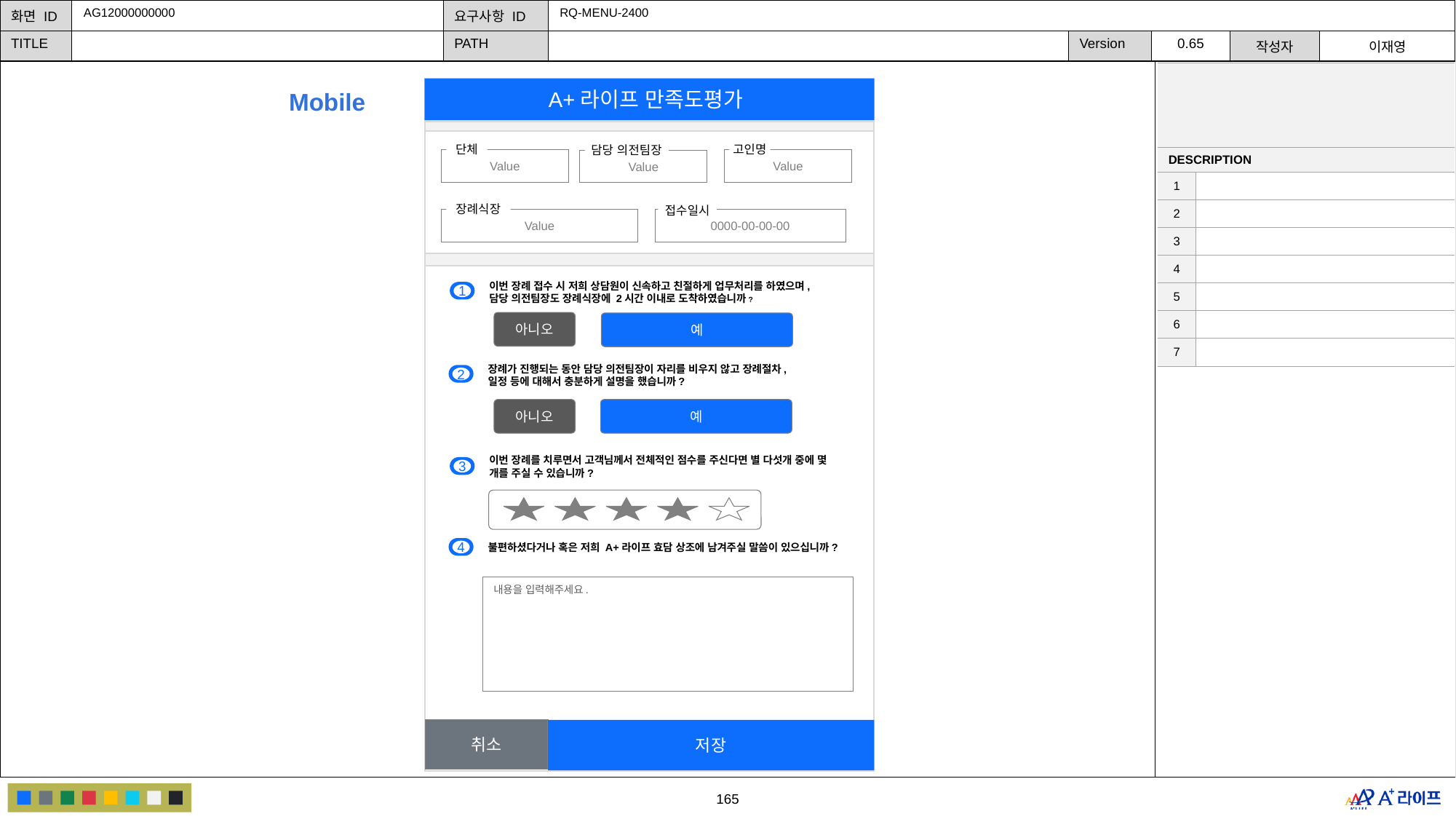

AG12000000000
RQ-MENU-2400

|  |  |
| --- | --- |
| DESCRIPTION |  |
| 1 |  |
| 2 |  |
| 3 |  |
| 4 |  |
| 5 |  |
| 6 |  |
| 7 |  |

Mobile
A+라이프 만족도평가

단체
고인명
담당 의전팀장
Value
Value
Value
장례식장
접수일시
Value
0000-00-00-00

이번 장례 접수 시 저희 상담원이 신속하고 친절하게 업무처리를 하였으며,
담당 의전팀장도 장례식장에 2시간 이내로 도착하였습니까?

1
아니오
예
장례가 진행되는 동안 담당 의전팀장이 자리를 비우지 않고 장례절차,
일정 등에 대해서 충분하게 설명을 했습니까?

2
아니오
예
이번 장례를 치루면서 고객님께서 전체적인 점수를 주신다면 별 다섯개 중에 몇 개를 주실 수 있습니까?

3

불편하셨다거나 혹은 저희 A+라이프 효담 상조에 남겨주실 말씀이 있으십니까?

4
내용을 입력해주세요.
취소
저장